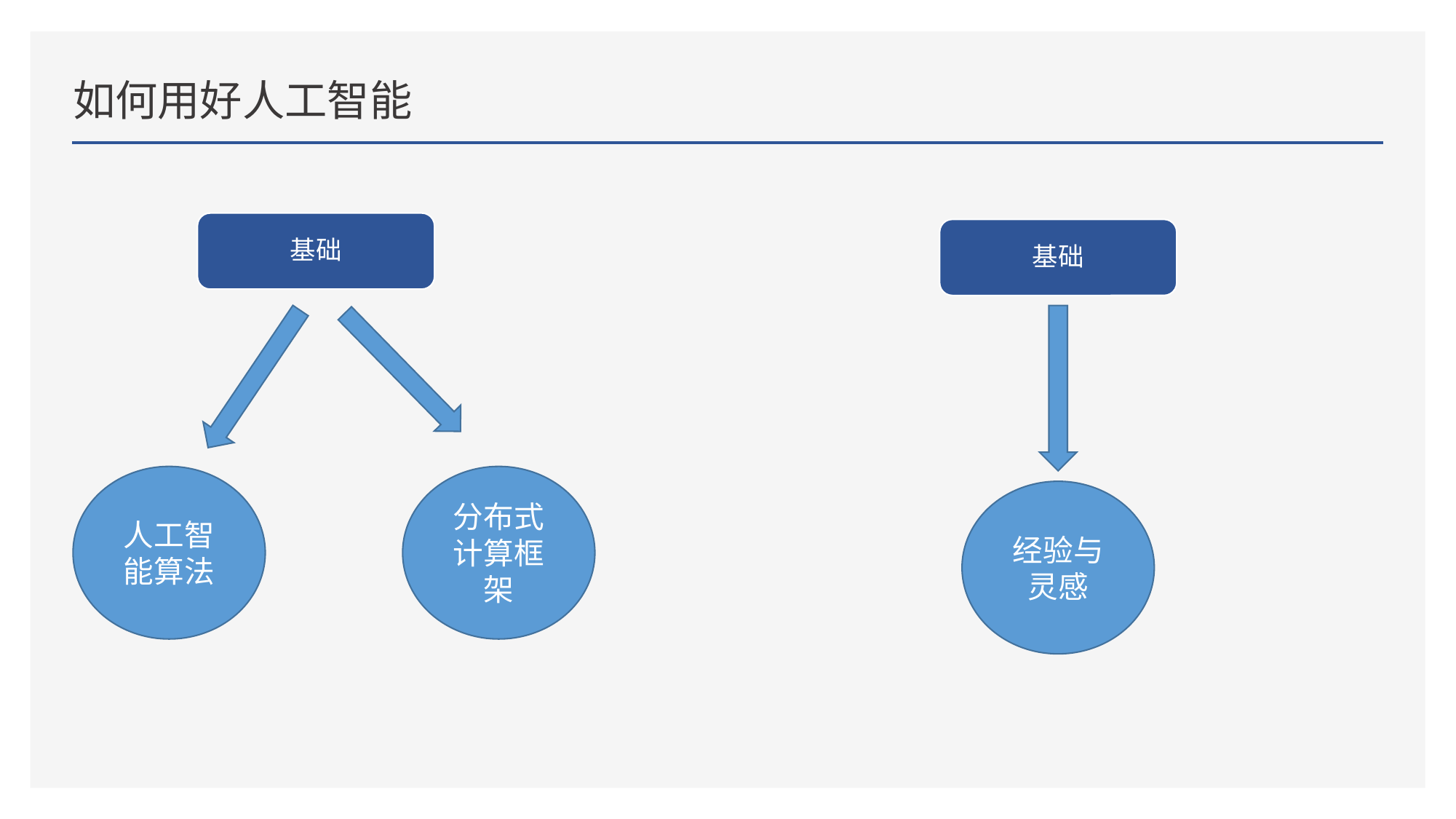

# 如何用好人工智能

基础

基础

人工智能算法
分布式计算框架
经验与灵感